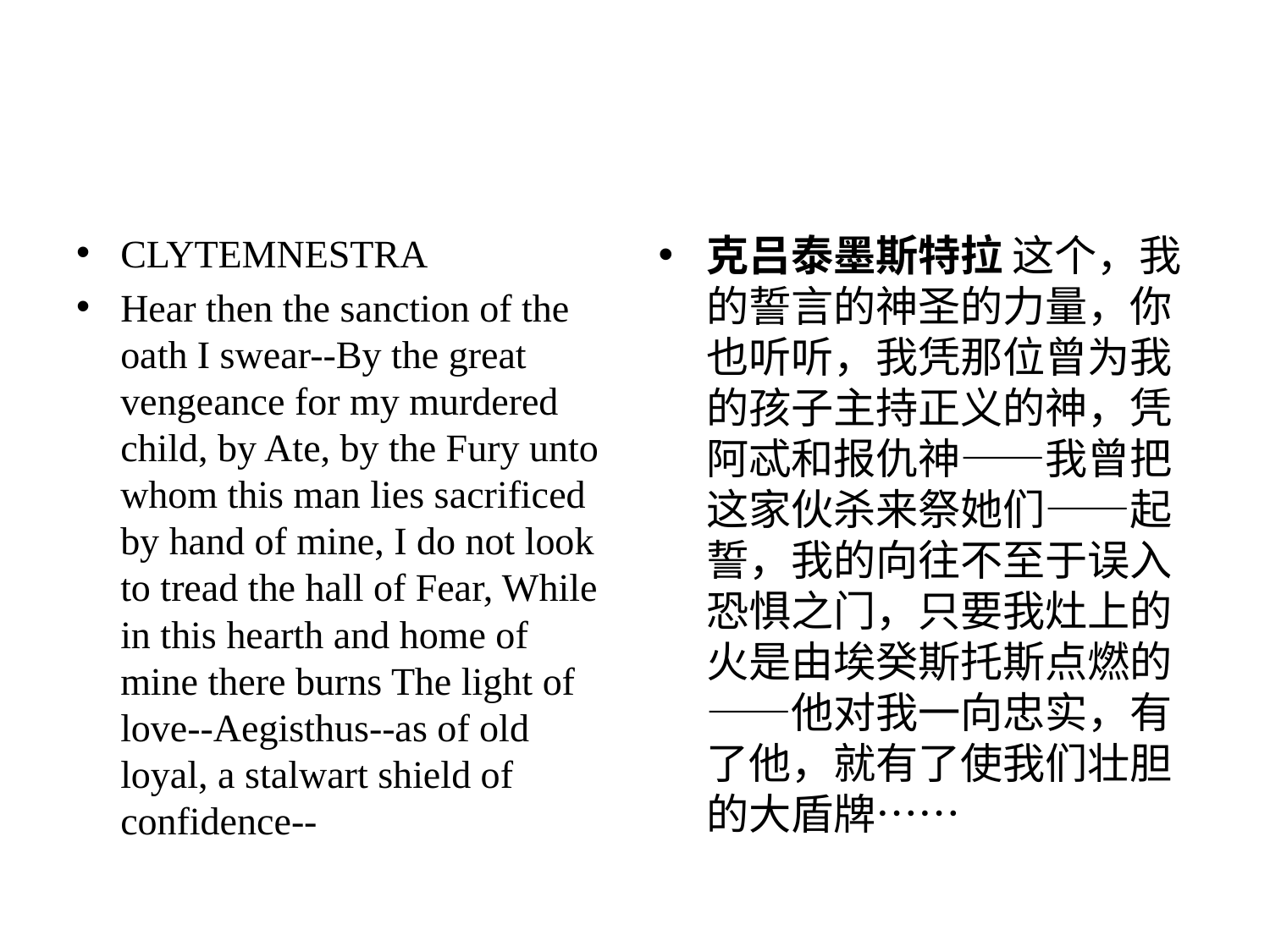

#
CLYTEMNESTRA
Hear then the sanction of the oath I swear--By the great vengeance for my murdered child, by Ate, by the Fury unto whom this man lies sacrificed by hand of mine, I do not look to tread the hall of Fear, While in this hearth and home of mine there burns The light of love--Aegisthus--as of old loyal, a stalwart shield of confidence--
克吕泰墨斯特拉 这个，我的誓言的神圣的力量，你也听听，我凭那位曾为我的孩子主持正义的神，凭阿忒和报仇神——我曾把这家伙杀来祭她们——起誓，我的向往不至于误入恐惧之门，只要我灶上的火是由埃癸斯托斯点燃的——他对我一向忠实，有了他，就有了使我们壮胆的大盾牌……